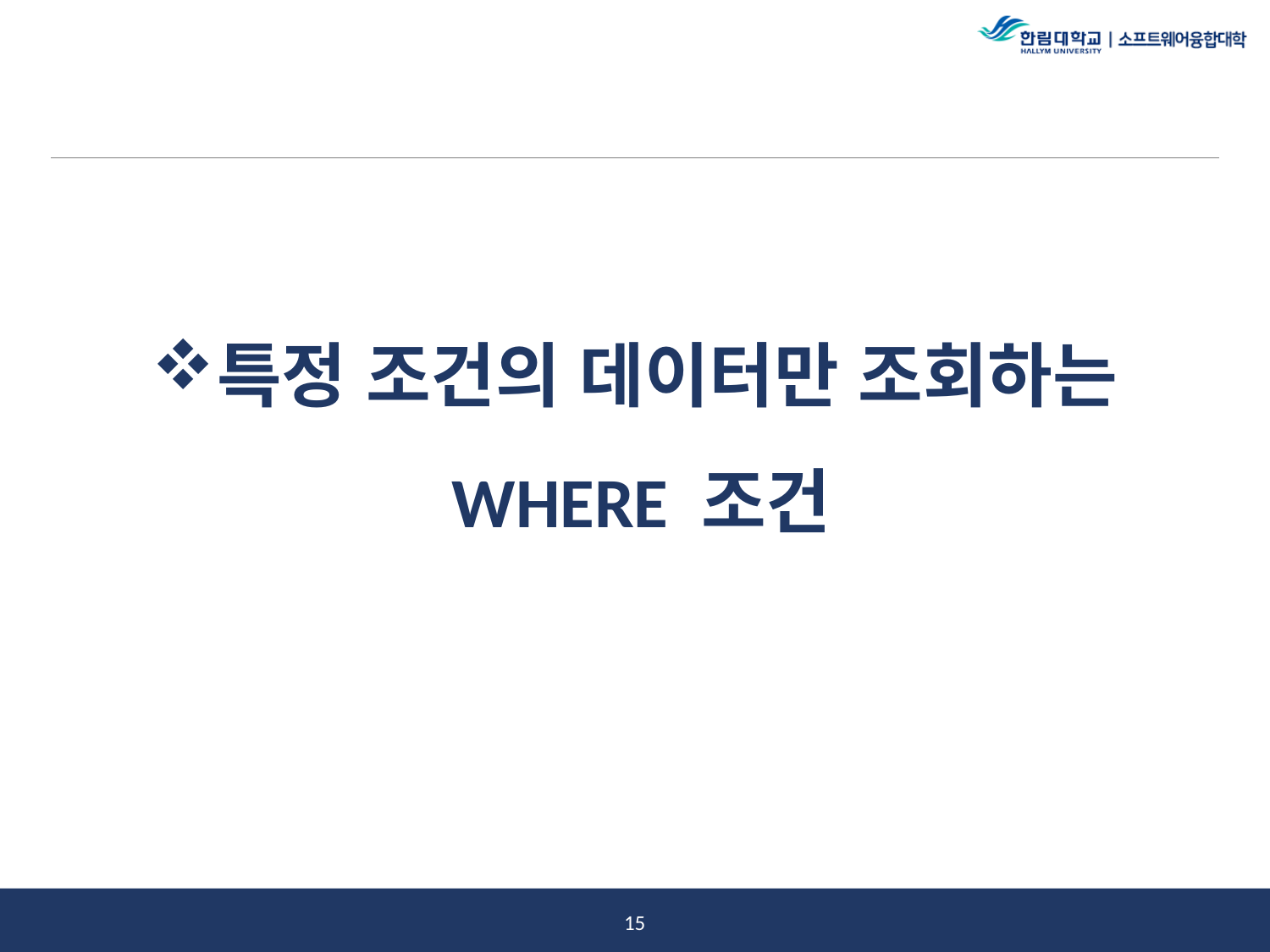

#

특정 조건의 데이터만 조회하는 WHERE 조건
15